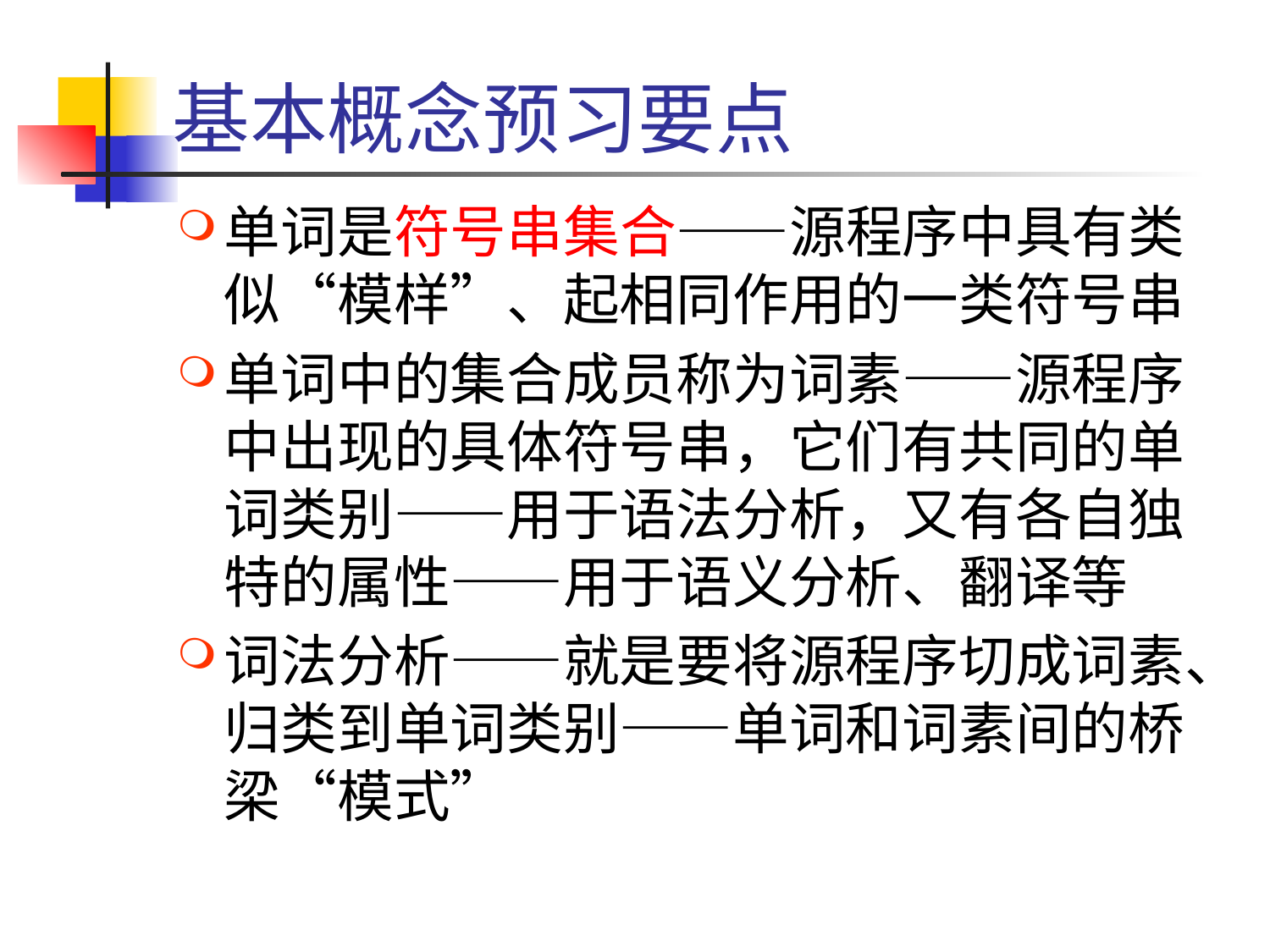

基本概念预习要点
单词是符号串集合——源程序中具有类似“模样”、起相同作用的一类符号串
单词中的集合成员称为词素——源程序中出现的具体符号串，它们有共同的单词类别——用于语法分析，又有各自独特的属性——用于语义分析、翻译等
词法分析——就是要将源程序切成词素、归类到单词类别——单词和词素间的桥梁“模式”